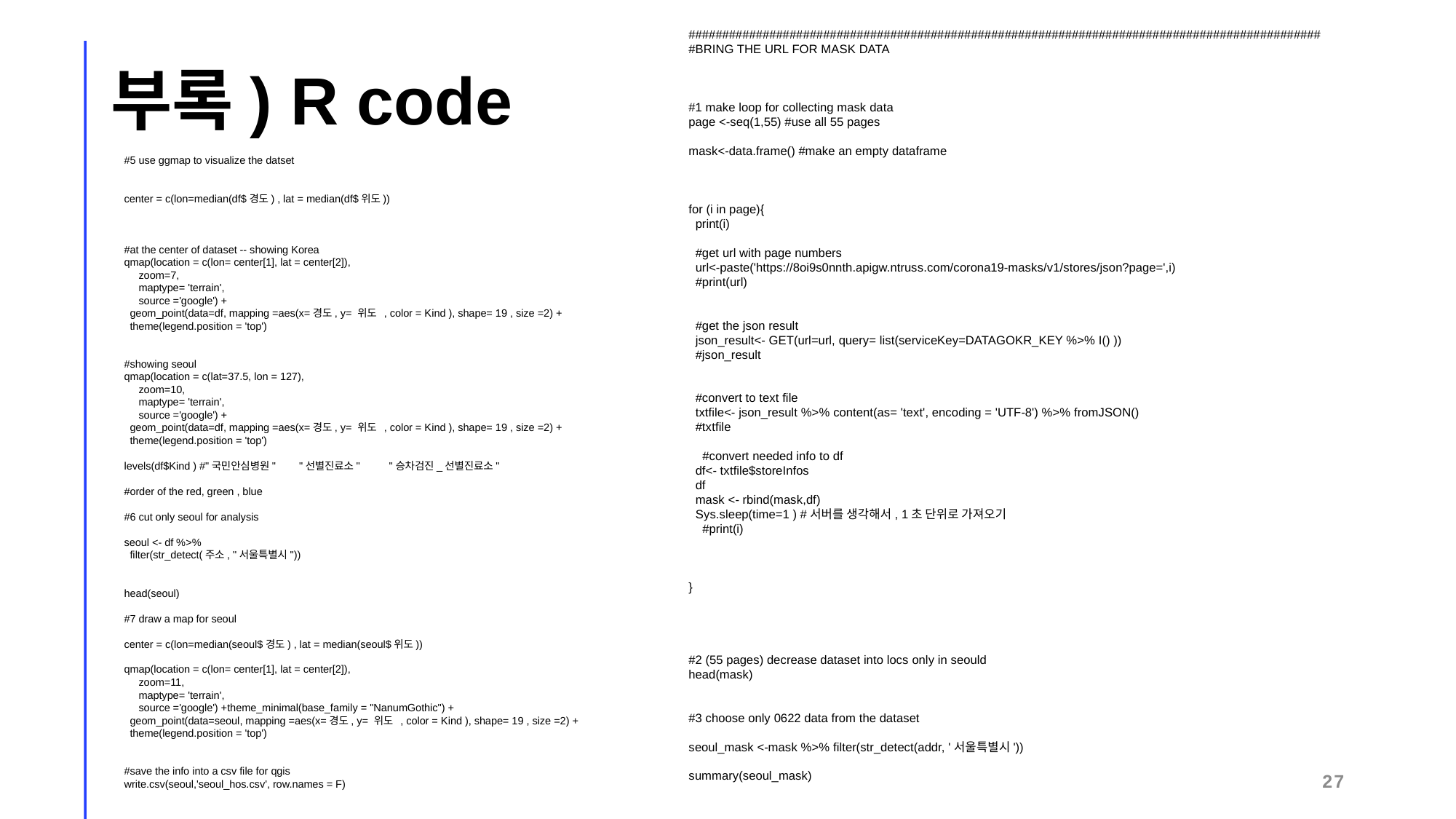

##############################################################################################
#BRING THE URL FOR MASK DATA

#1 make loop for collecting mask data
page <-seq(1,55) #use all 55 pages

mask<-data.frame() #make an empty dataframe

for (i in page){
  print(i)

  #get url with page numbers
  url<-paste('https://8oi9s0nnth.apigw.ntruss.com/corona19-masks/v1/stores/json?page=',i)
  #print(url)

  #get the json result
  json_result<- GET(url=url, query= list(serviceKey=DATAGOKR_KEY %>% I() ))
  #json_result

  #convert to text file
  txtfile<- json_result %>% content(as= 'text', encoding = 'UTF-8') %>% fromJSON()
  #txtfile

    #convert needed info to df
  df<- txtfile$storeInfos
  df
  mask <- rbind(mask,df)
  Sys.sleep(time=1 ) #서버를 생각해서, 1초 단위로 가져오기
    #print(i)

}

#2 (55 pages) decrease dataset into locs only in seould
head(mask)

#3 choose only 0622 data from the dataset

seoul_mask <-mask %>% filter(str_detect(addr, '서울특별시'))

summary(seoul_mask)

부록) R code
#5 use ggmap to visualize the datset

center = c(lon=median(df$경도) , lat = median(df$위도))

#at the center of dataset -- showing Korea
qmap(location = c(lon= center[1], lat = center[2]),
     zoom=7,
     maptype= 'terrain',
     source ='google') +
  geom_point(data=df, mapping =aes(x=경도, y= 위도  , color = Kind ), shape= 19 , size =2) +
  theme(legend.position = 'top')

#showing seoul
qmap(location = c(lat=37.5, lon = 127),
     zoom=10,
     maptype= 'terrain',
     source ='google') +
  geom_point(data=df, mapping =aes(x=경도, y= 위도  , color = Kind ), shape= 19 , size =2) +
  theme(legend.position = 'top')

levels(df$Kind ) #"국민안심병원"        "선별진료소"          "승차검진_선별진료소"

#order of the red, green , blue

#6 cut only seoul for analysis

seoul <- df %>%
  filter(str_detect(주소, "서울특별시"))

head(seoul)

#7 draw a map for seoul

center = c(lon=median(seoul$경도) , lat = median(seoul$위도))

qmap(location = c(lon= center[1], lat = center[2]),
     zoom=11,
     maptype= 'terrain',
     source ='google') +theme_minimal(base_family = "NanumGothic") +
  geom_point(data=seoul, mapping =aes(x=경도, y= 위도  , color = Kind ), shape= 19 , size =2) +
  theme(legend.position = 'top')

#save the info into a csv file for qgis
write.csv(seoul,'seoul_hos.csv', row.names = F)
27